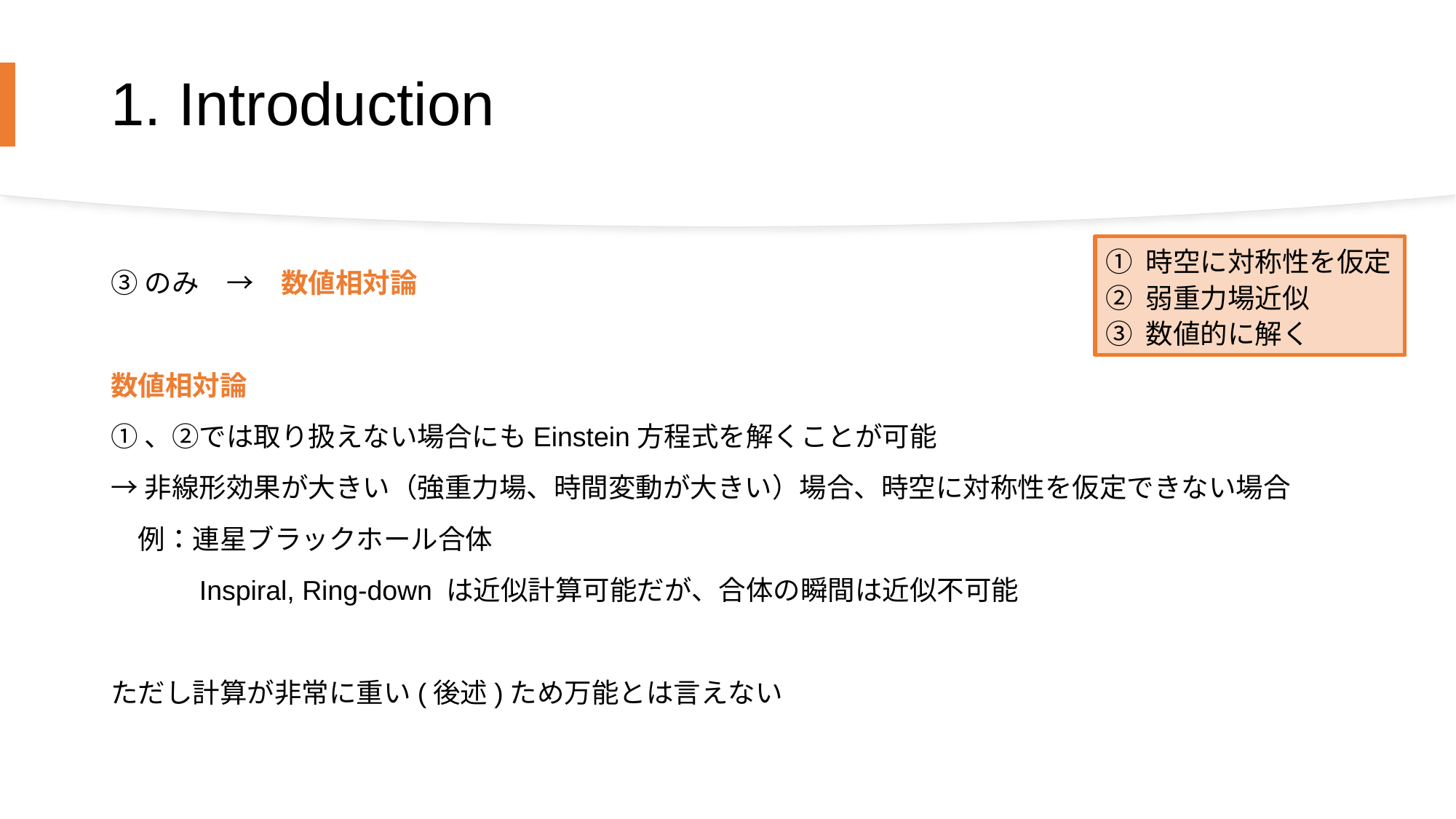

# 1. Introduction

① 時空に対称性を仮定
② 弱重力場近似
③ 数値的に解く
③のみ　→　数値相対論

数値相対論
①、②では取り扱えない場合にもEinstein方程式を解くことが可能
→非線形効果が大きい（強重力場、時間変動が大きい）場合、時空に対称性を仮定できない場合
　例：連星ブラックホール合体
　　　Inspiral, Ring-down は近似計算可能だが、合体の瞬間は近似不可能

ただし計算が非常に重い(後述)ため万能とは言えない